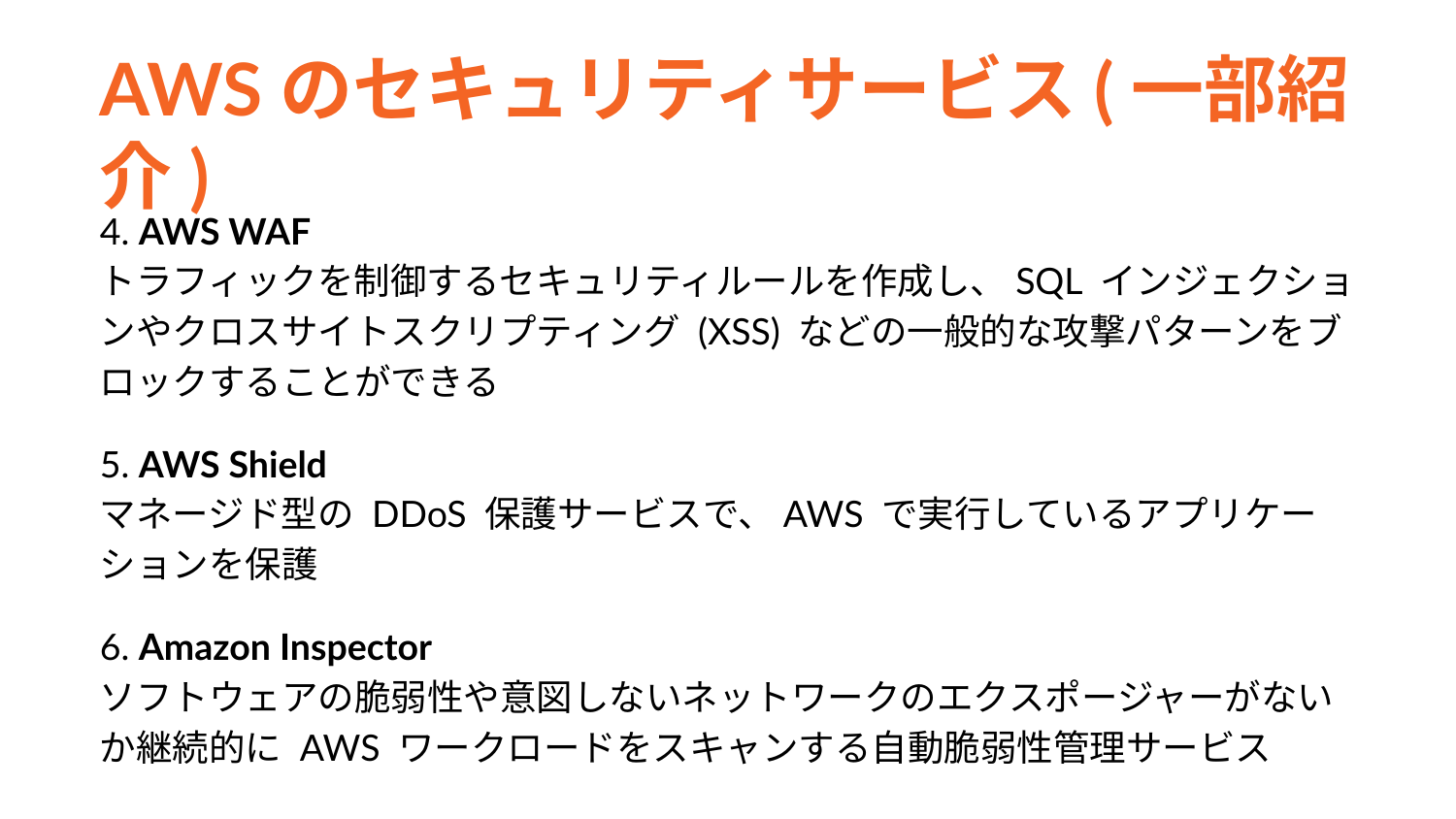

AWSのセキュリティサービス(一部紹介)
4. AWS WAF
トラフィックを制御するセキュリティルールを作成し、SQL インジェクションやクロスサイトスクリプティング (XSS) などの一般的な攻撃パターンをブロックすることができる
5. AWS Shield
マネージド型の DDoS 保護サービスで、AWS で実行しているアプリケーションを保護
6. Amazon Inspector
ソフトウェアの脆弱性や意図しないネットワークのエクスポージャーがないか継続的に AWS ワークロードをスキャンする自動脆弱性管理サービス